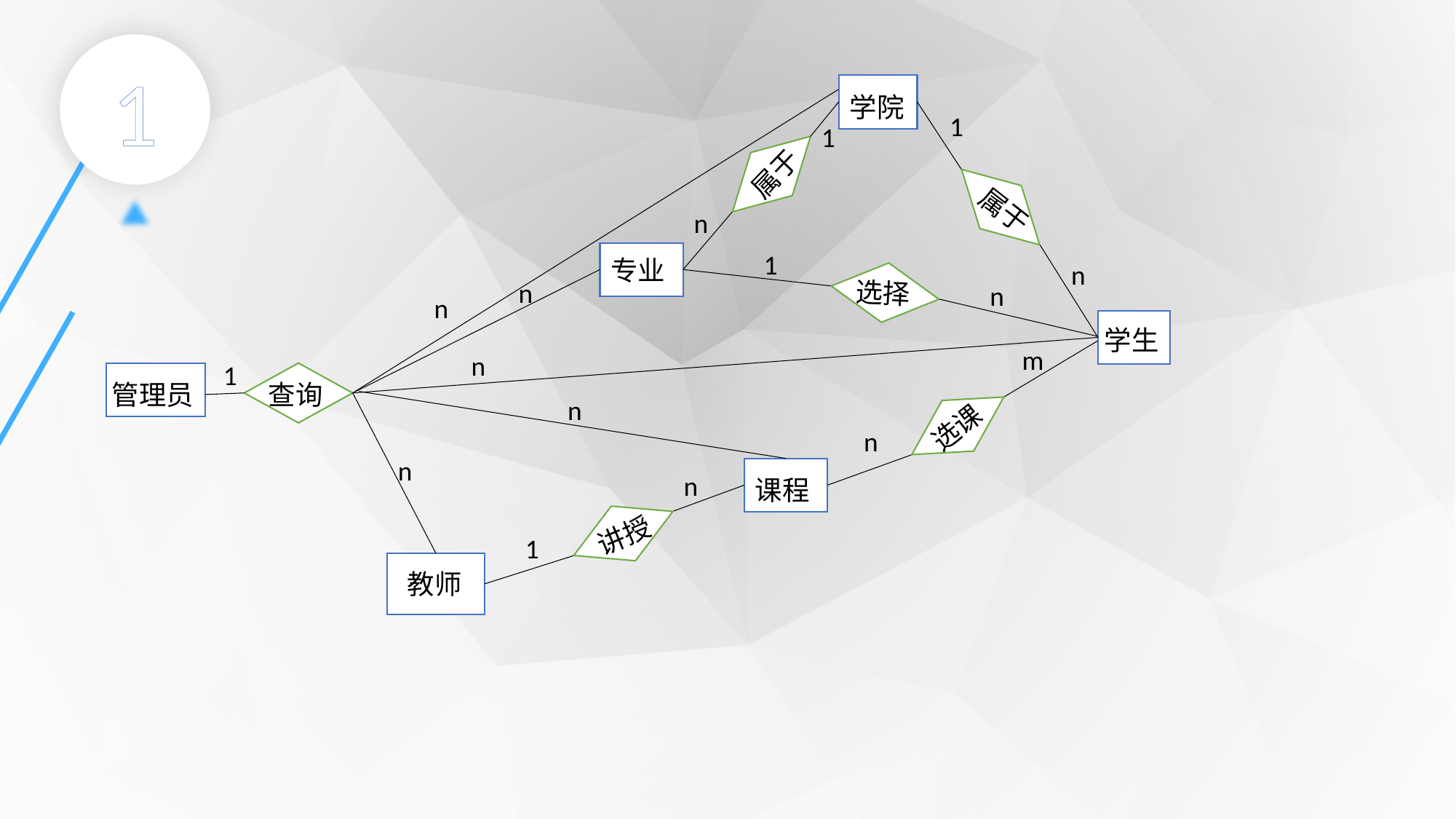

1

学院
1

1
属于

属于
n
1

专业
n

n
选择
n
n

学生
m
n
1

管理员
查询
n

选课
n
n

n
课程

讲授
1

教师